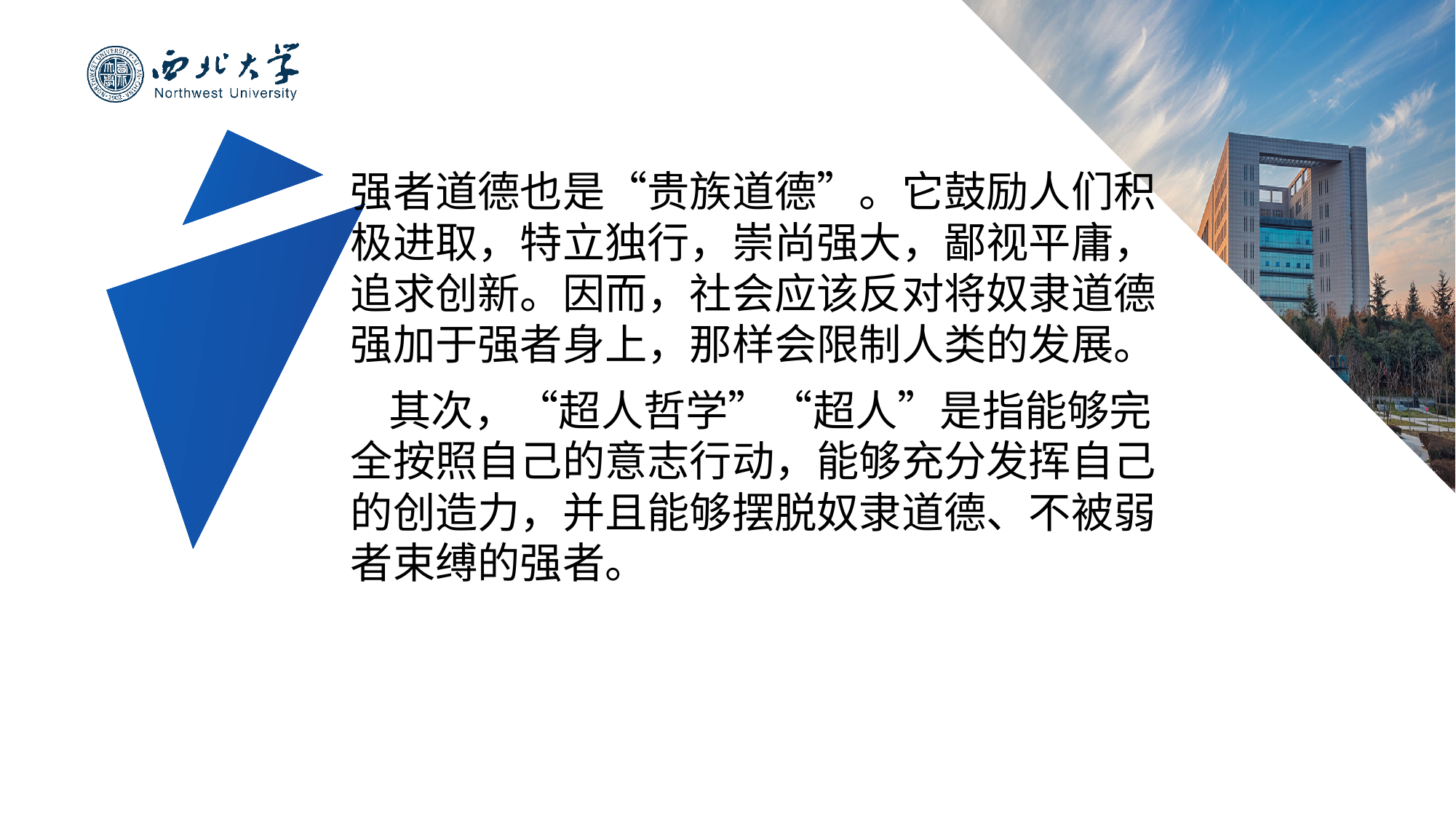

强者道德也是“贵族道德”。它鼓励人们积极进取，特立独行，崇尚强大，鄙视平庸，追求创新。因而，社会应该反对将奴隶道德强加于强者身上，那样会限制人类的发展。
   其次，“超人哲学”“超人”是指能够完全按照自己的意志行动，能够充分发挥自己的创造力，并且能够摆脱奴隶道德、不被弱者束缚的强者。